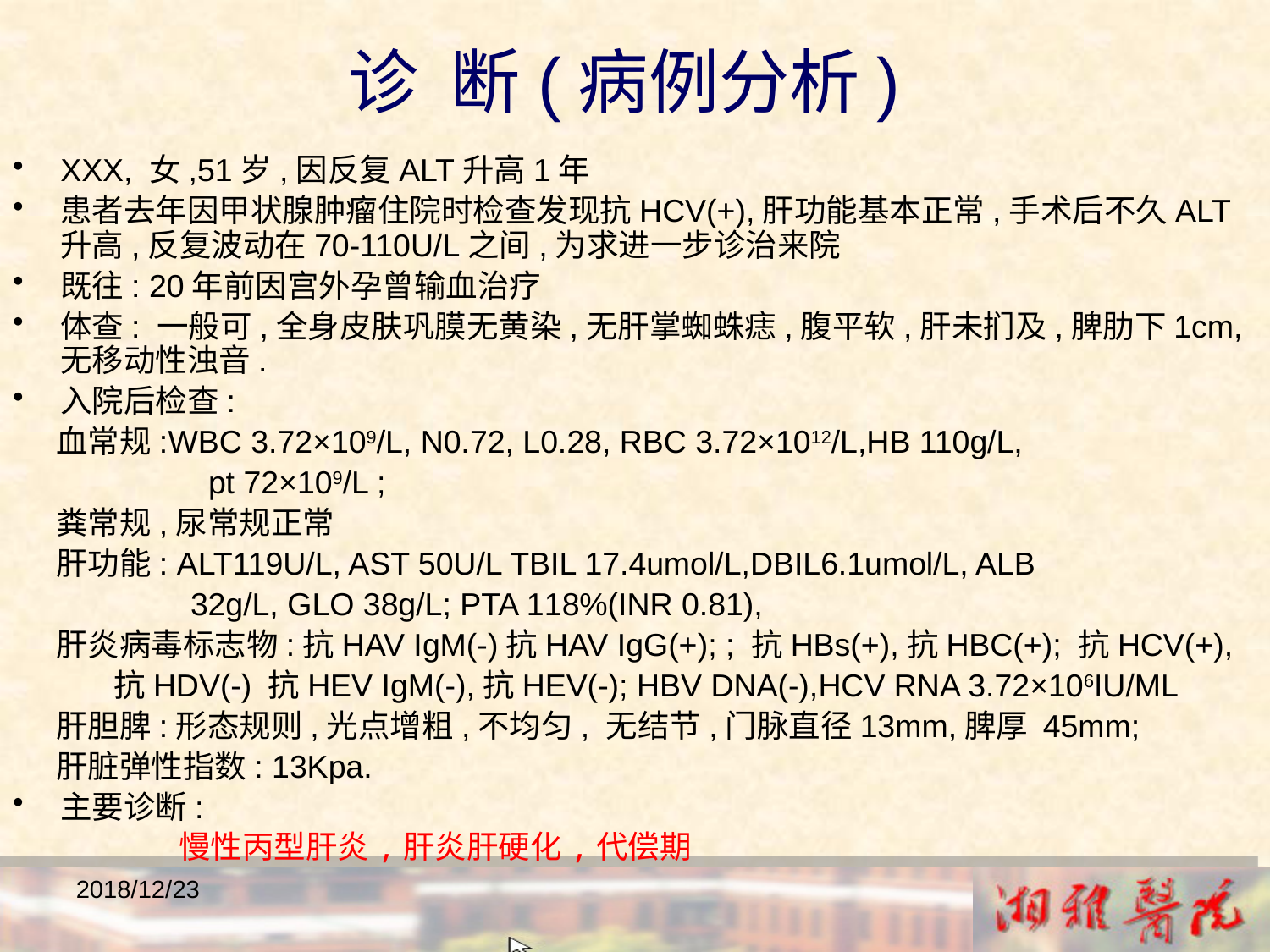

诊  断(病例分析)
XXX, 女,51岁,因反复ALT升高1年
患者去年因甲状腺肿瘤住院时检查发现抗HCV(+),肝功能基本正常,手术后不久ALT升高,反复波动在70-110U/L之间,为求进一步诊治来院
既往: 20年前因宫外孕曾输血治疗
体查: 一般可,全身皮肤巩膜无黄染,无肝掌蜘蛛痣,腹平软,肝未扪及,脾肋下1cm, 无移动性浊音.
入院后检查:
     血常规:WBC 3.72×109/L, N0.72, L0.28, RBC 3.72×1012/L,HB 110g/L,
                      pt 72×109/L ;
     粪常规,尿常规正常
     肝功能: ALT119U/L, AST 50U/L TBIL 17.4umol/L,DBIL6.1umol/L, ALB
                    32g/L, GLO 38g/L; PTA 118%(INR 0.81),
     肝炎病毒标志物:抗HAV IgM(-)抗HAV IgG(+); ; 抗HBs(+),抗HBC(+); 抗HCV(+),
             抗HDV(-) 抗HEV IgM(-),抗HEV(-); HBV DNA(-),HCV RNA 3.72×106IU/ML
     肝胆脾:形态规则,光点增粗,不均匀, 无结节,门脉直径13mm,脾厚 45mm;
     肝脏弹性指数: 13Kpa.
主要诊断:
                      慢性丙型肝炎,肝炎肝硬化,代偿期

2018/12/23